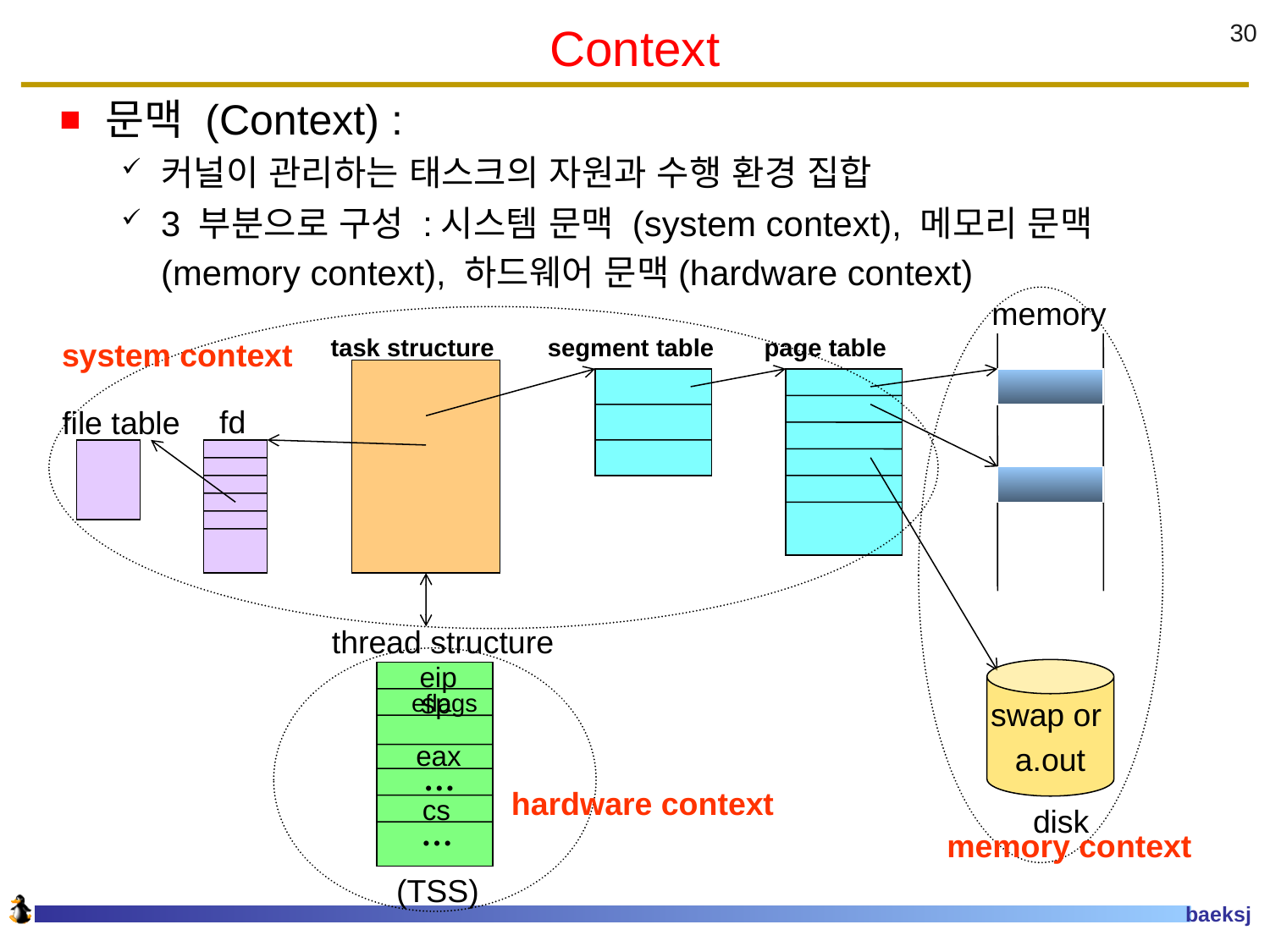

# Context
30
문맥 (Context) :
커널이 관리하는 태스크의 자원과 수행 환경 집합
3 부분으로 구성 :시스템 문맥 (system context), 메모리 문맥 (memory context), 하드웨어 문맥(hardware context)

memory

task structure
segment table
page table

system context

fd

file table

thread structure

eip
swap or
a.out

 eflags
 sp

eax

…

hardware context
cs

disk
…

(TSS)
memory context